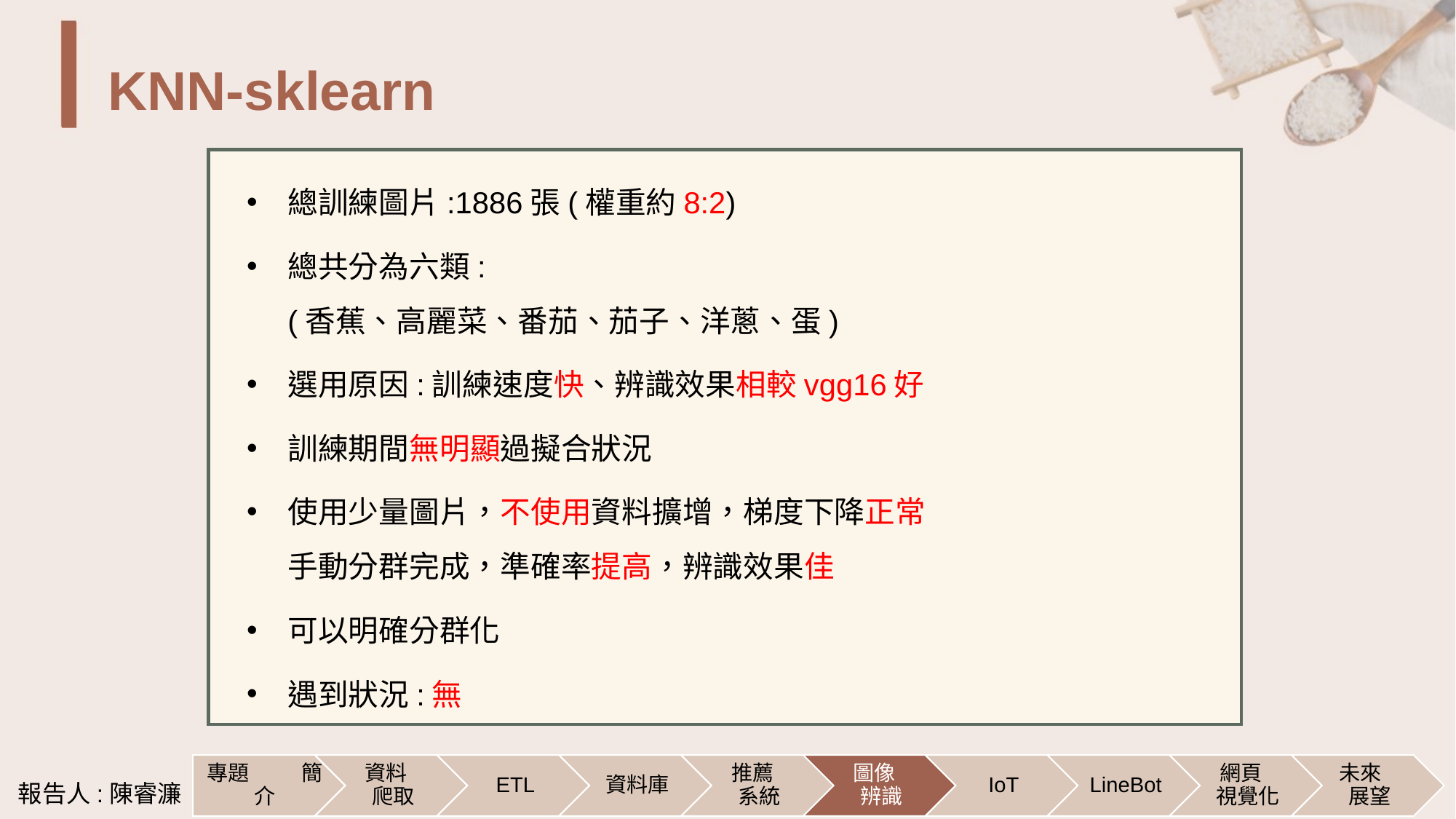

# KNN-sklearn

總訓練圖片:1886張(權重約8:2)
總共分為六類:
(香蕉、高麗菜、番茄、茄子、洋蔥、蛋)
選用原因:訓練速度快、辨識效果相較vgg16好
訓練期間無明顯過擬合狀況
使用少量圖片，不使用資料擴增，梯度下降正常
手動分群完成，準確率提高，辨識效果佳
可以明確分群化
遇到狀況:無

專題           簡介
資料    爬取
ETL
資料庫
推薦    系統
圖像    辨識
IoT
LineBot
網頁    視覺化
未來     展望
報告人:陳睿濂